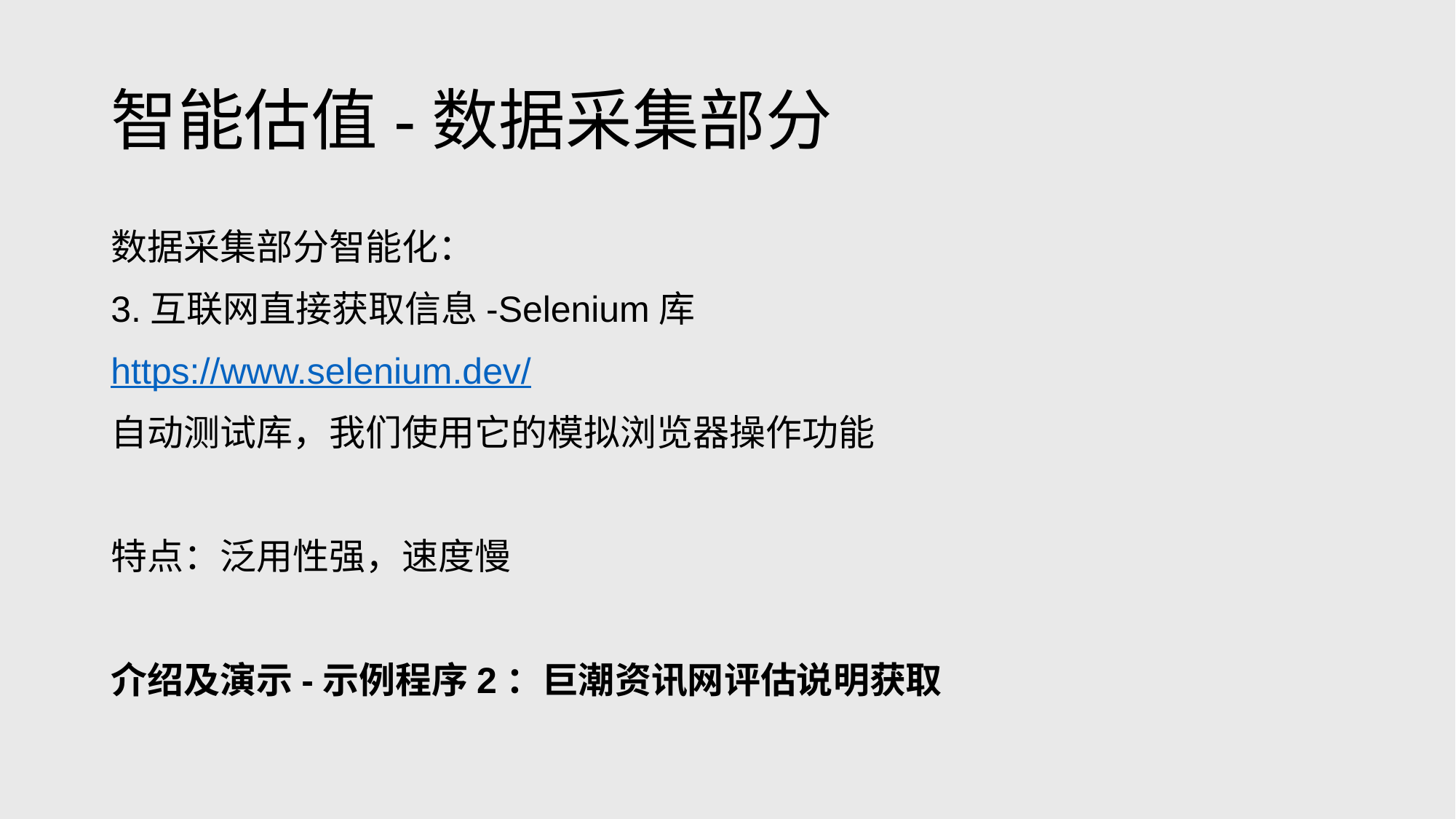

# 智能估值-数据采集部分
数据采集部分智能化：
3.互联网直接获取信息-Selenium库
https://www.selenium.dev/
自动测试库，我们使用它的模拟浏览器操作功能

特点：泛用性强，速度慢

介绍及演示-示例程序2：巨潮资讯网评估说明获取